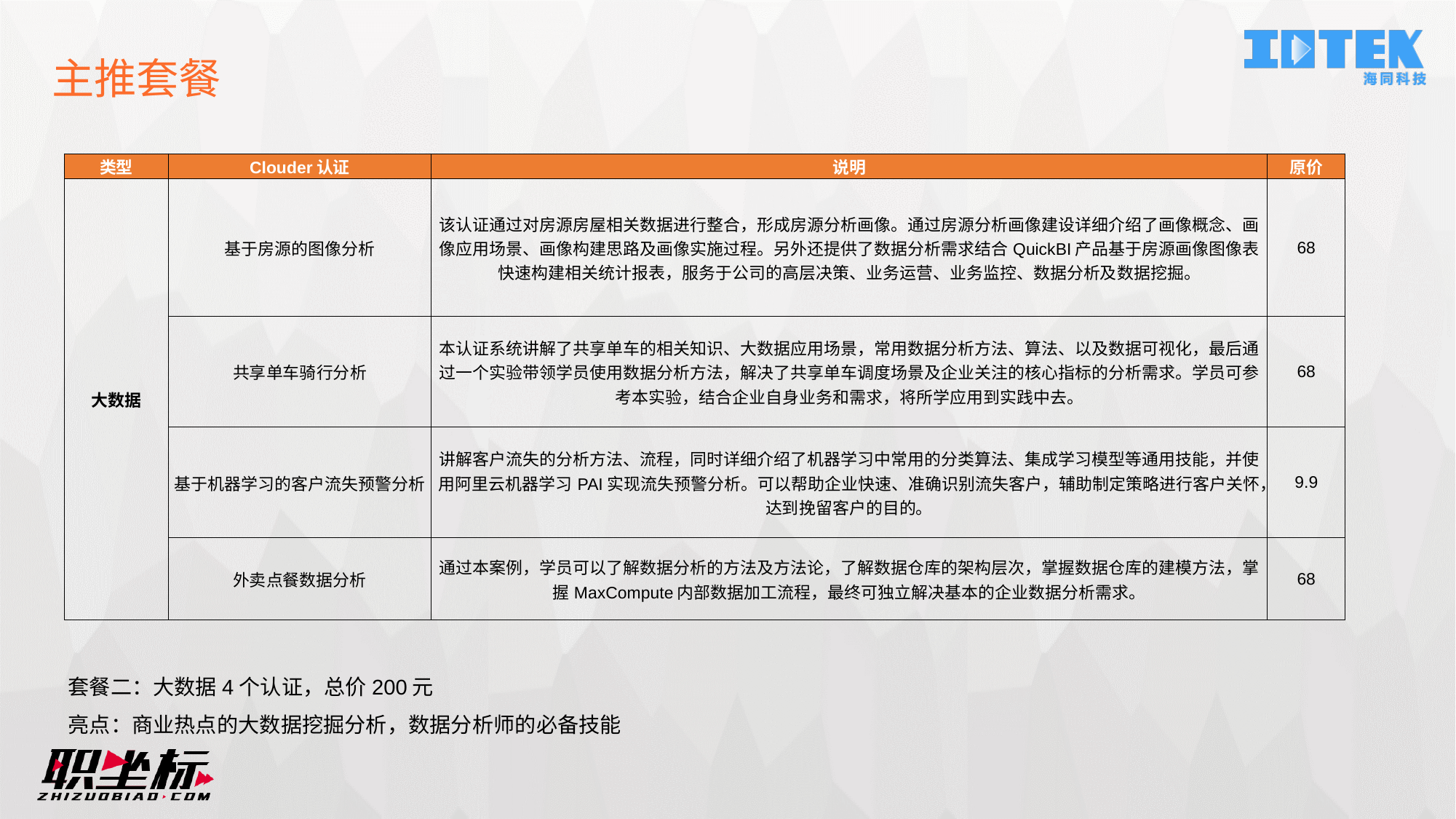

主推套餐
| 类型 | Clouder认证 | 说明 | 原价 |
| --- | --- | --- | --- |
| 大数据 | 基于房源的图像分析 | 该认证通过对房源房屋相关数据进行整合，形成房源分析画像。通过房源分析画像建设详细介绍了画像概念、画像应用场景、画像构建思路及画像实施过程。另外还提供了数据分析需求结合QuickBI产品基于房源画像图像表快速构建相关统计报表，服务于公司的高层决策、业务运营、业务监控、数据分析及数据挖掘。 | 68 |
|  | 共享单车骑行分析 | 本认证系统讲解了共享单车的相关知识、大数据应用场景，常用数据分析方法、算法、以及数据可视化，最后通过一个实验带领学员使用数据分析方法，解决了共享单车调度场景及企业关注的核心指标的分析需求。学员可参考本实验，结合企业自身业务和需求，将所学应用到实践中去。 | 68 |
|  | 基于机器学习的客户流失预警分析 | 讲解客户流失的分析方法、流程，同时详细介绍了机器学习中常用的分类算法、集成学习模型等通用技能，并使用阿里云机器学习PAI实现流失预警分析。可以帮助企业快速、准确识别流失客户，辅助制定策略进行客户关怀，达到挽留客户的目的。 | 9.9 |
|  | 外卖点餐数据分析 | 通过本案例，学员可以了解数据分析的方法及方法论，了解数据仓库的架构层次，掌握数据仓库的建模方法，掌握MaxCompute内部数据加工流程，最终可独立解决基本的企业数据分析需求。 | 68 |

套餐二：大数据4个认证，总价200元
亮点：商业热点的大数据挖掘分析，数据分析师的必备技能